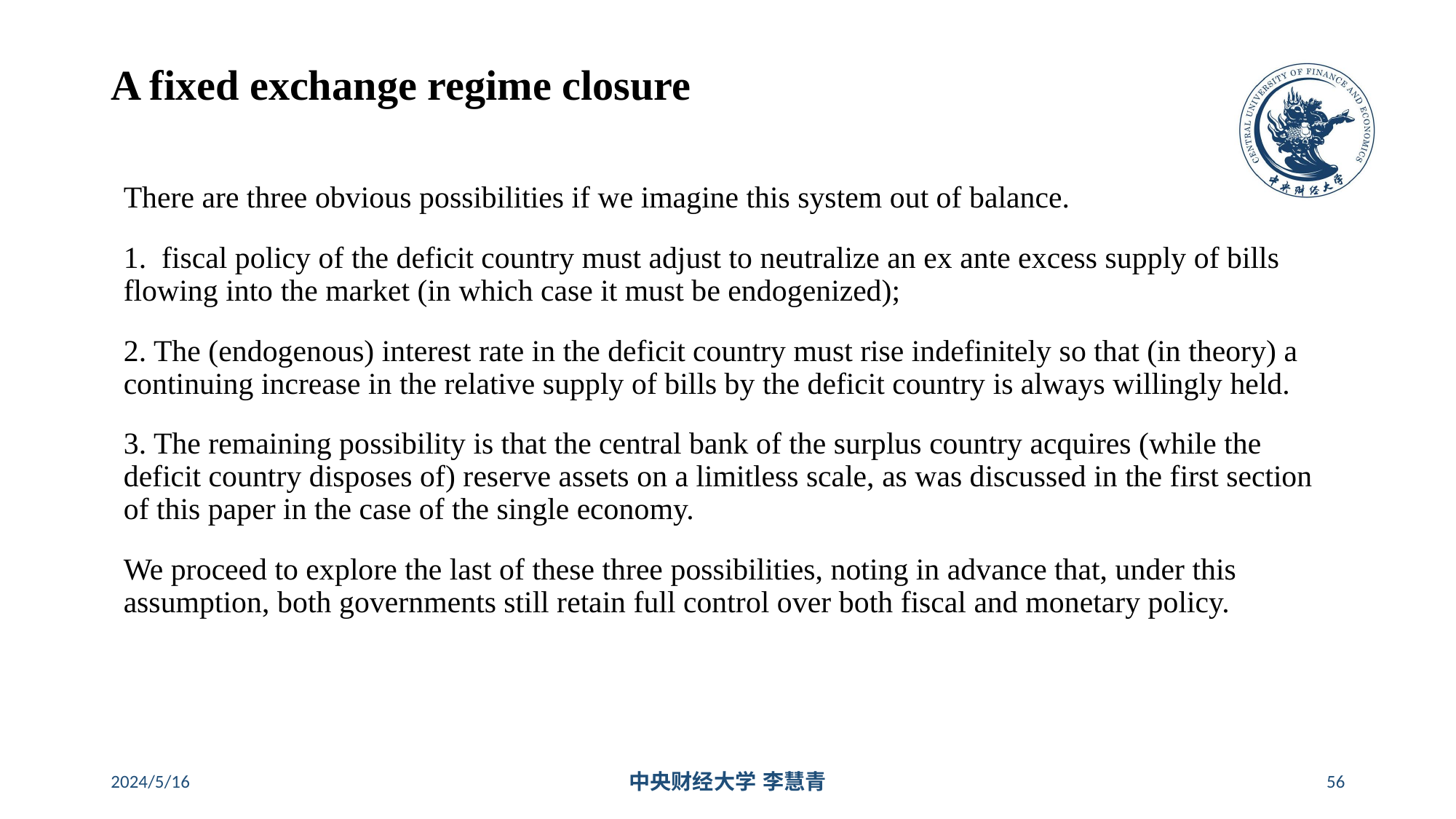

# A fixed exchange regime closure
There are three obvious possibilities if we imagine this system out of balance.
1.  fiscal policy of the deficit country must adjust to neutralize an ex ante excess supply of bills flowing into the market (in which case it must be endogenized);
2. The (endogenous) interest rate in the deficit country must rise indefinitely so that (in theory) a continuing increase in the relative supply of bills by the deficit country is always willingly held.
3. The remaining possibility is that the central bank of the surplus country acquires (while the deficit country disposes of) reserve assets on a limitless scale, as was discussed in the first section of this paper in the case of the single economy.
We proceed to explore the last of these three possibilities, noting in advance that, under this assumption, both governments still retain full control over both fiscal and monetary policy.

2024/5/16
中央财经大学 李慧青
56